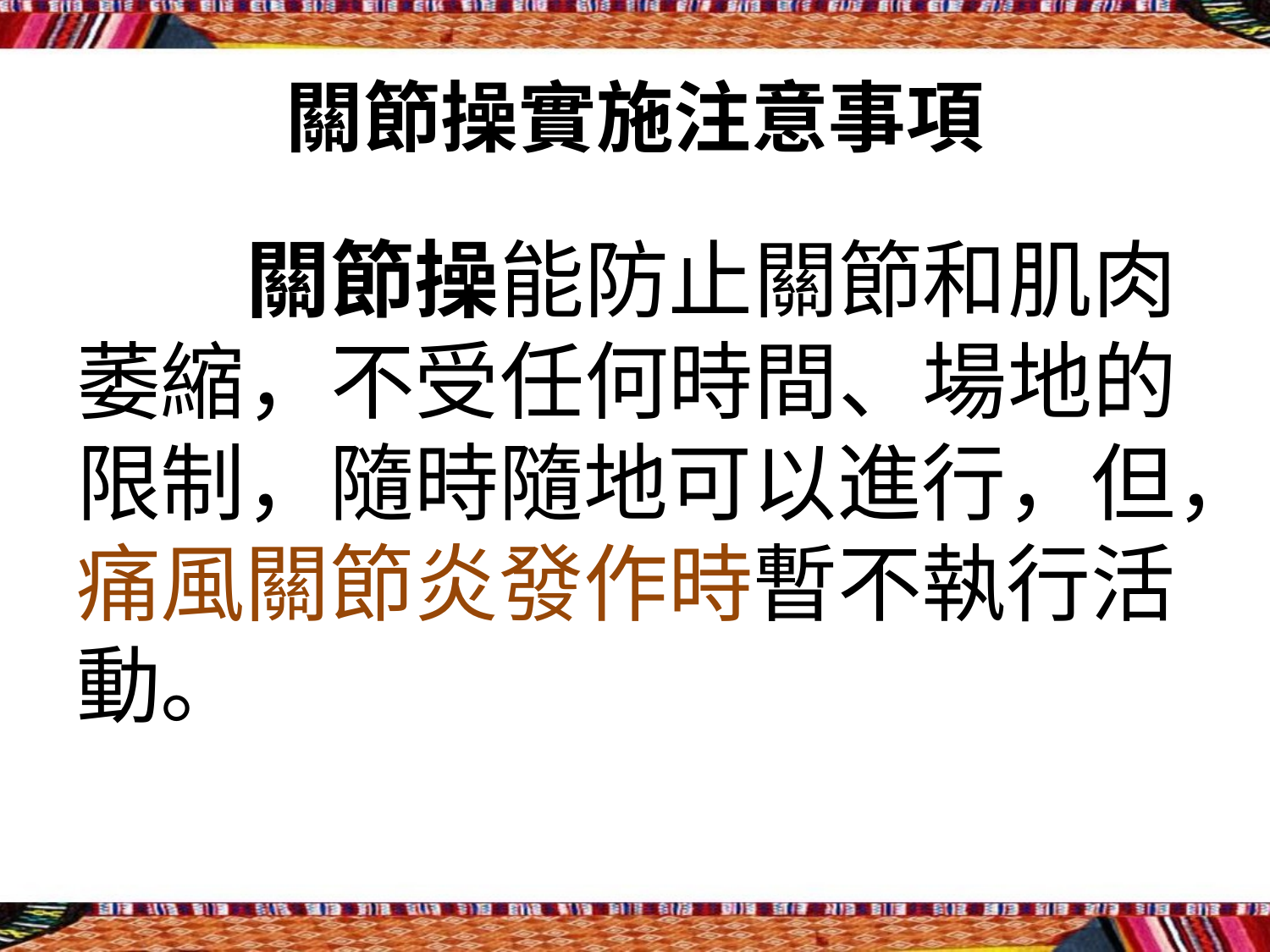

# 關節操實施注意事項
關節操能防止關節和肌肉 萎縮，不受任何時間、場地的 限制，隨時隨地可以進行，但， 痛風關節炎發作時暫不執行活 動。